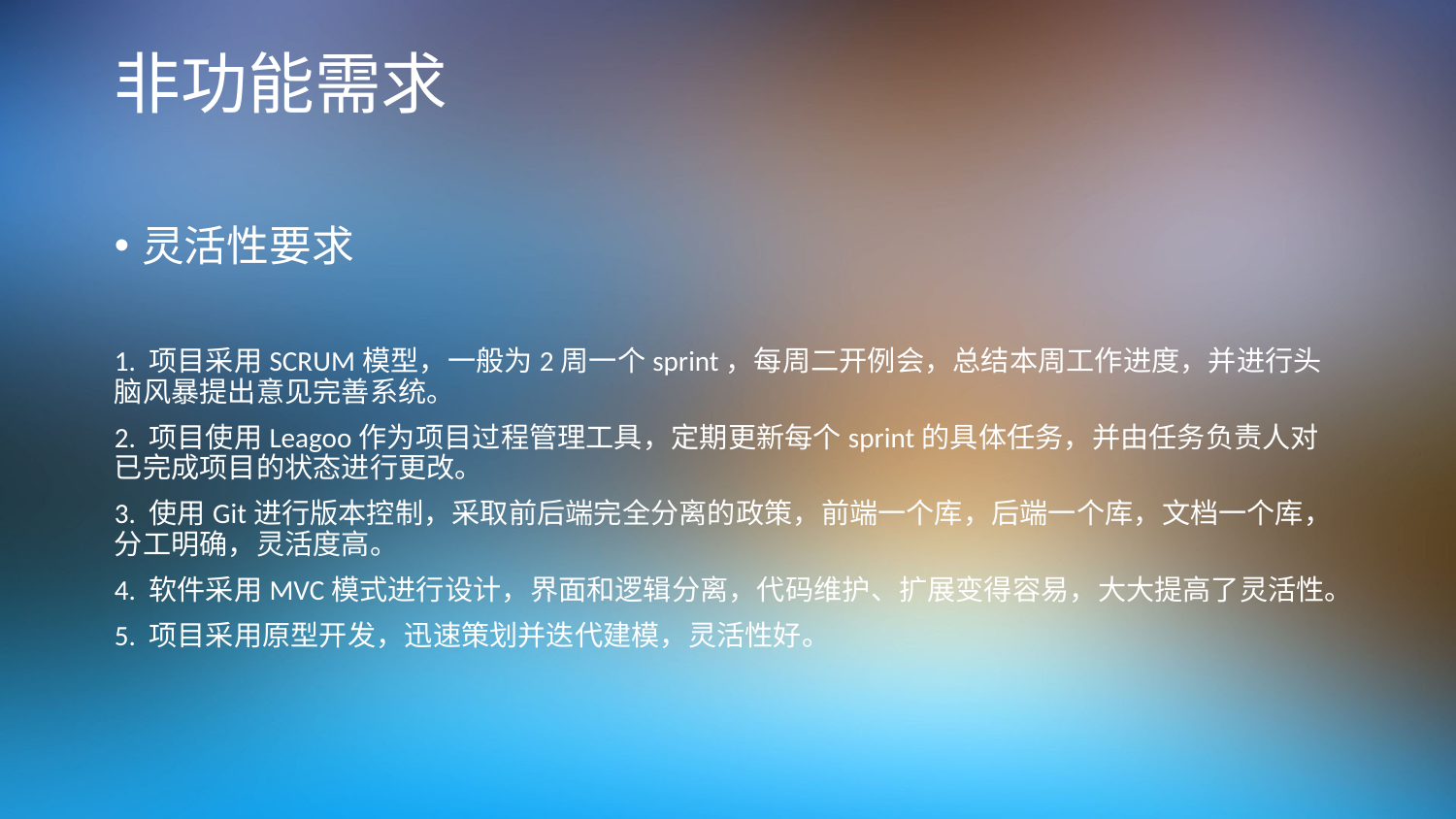

# 非功能需求
灵活性要求

1. 项目采用SCRUM模型，一般为2周一个sprint，每周二开例会，总结本周工作进度，并进行头脑风暴提出意见完善系统。
2. 项目使用Leagoo作为项目过程管理工具，定期更新每个sprint的具体任务，并由任务负责人对已完成项目的状态进行更改。
3. 使用Git进行版本控制，采取前后端完全分离的政策，前端一个库，后端一个库，文档一个库，分工明确，灵活度高。
4. 软件采用MVC模式进行设计，界面和逻辑分离，代码维护、扩展变得容易，大大提高了灵活性。
5. 项目采用原型开发，迅速策划并迭代建模，灵活性好。